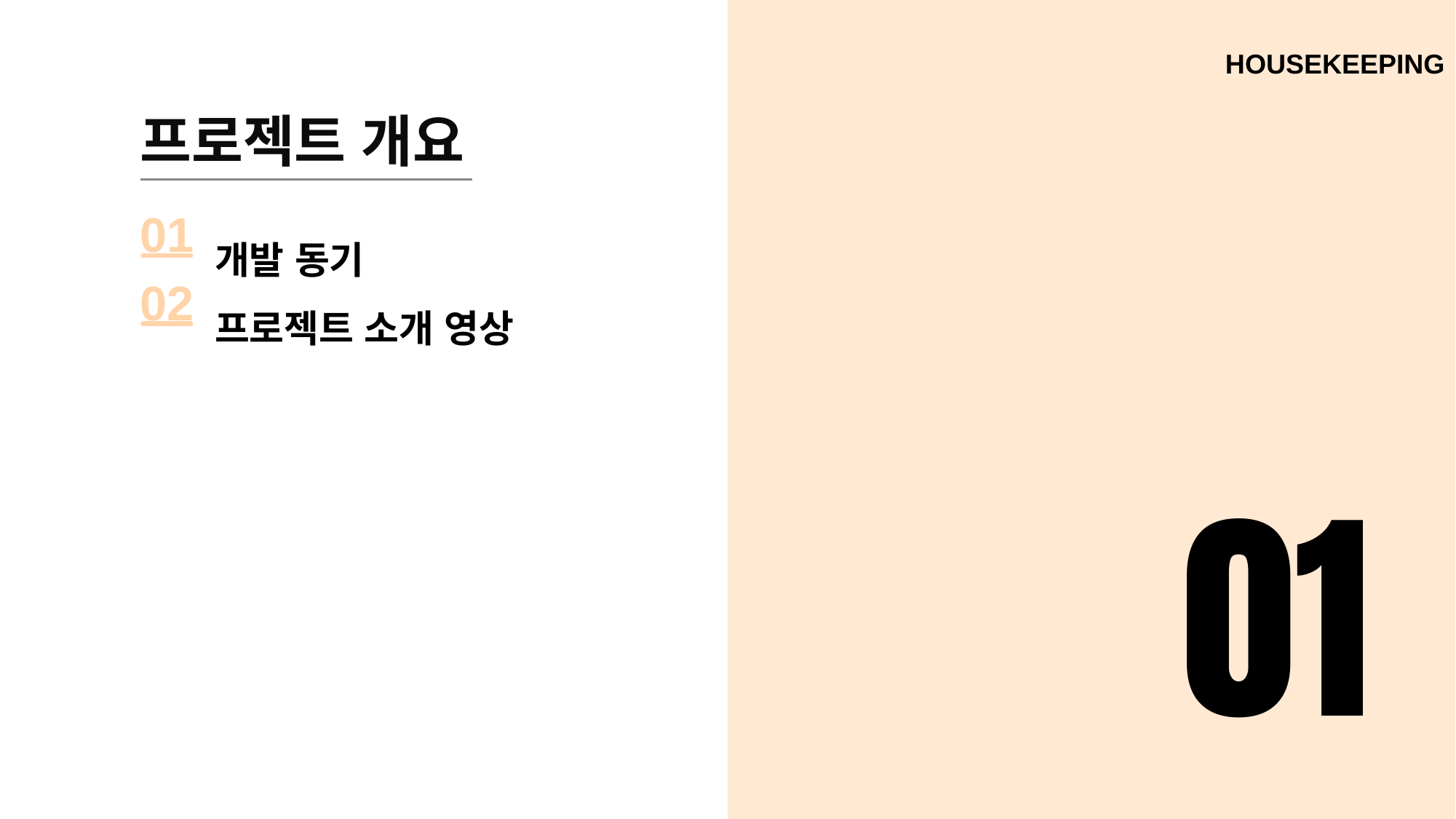

HOUSEKEEPING

프로젝트 개요
01
개발 동기
프로젝트 소개 영상
02
01